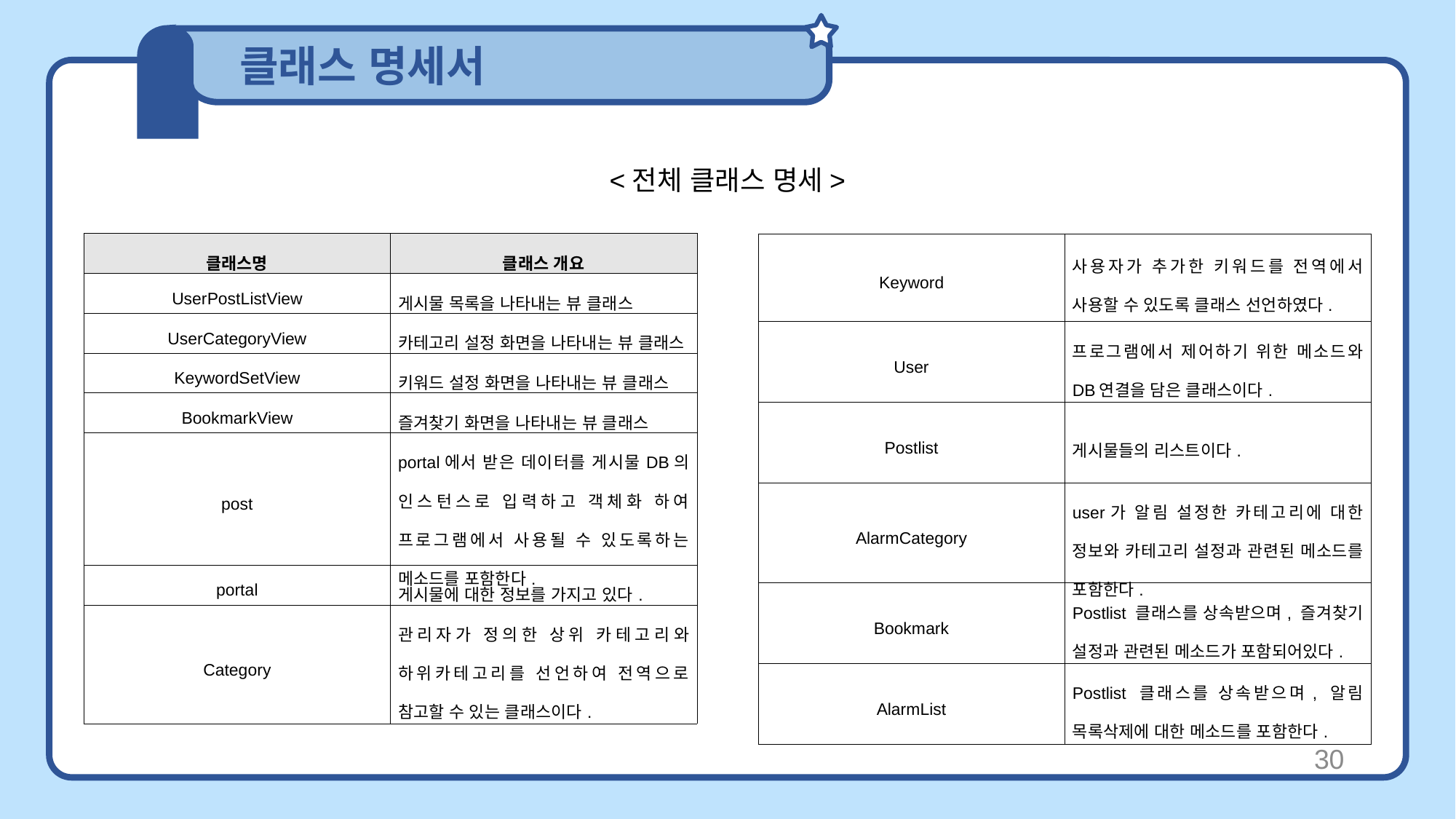

클래스 명세서

<전체 클래스 명세>
| 클래스명 | 클래스 개요 |
| --- | --- |
| UserPostListView | 게시물 목록을 나타내는 뷰 클래스 |
| UserCategoryView | 카테고리 설정 화면을 나타내는 뷰 클래스 |
| KeywordSetView | 키워드 설정 화면을 나타내는 뷰 클래스 |
| BookmarkView | 즐겨찾기 화면을 나타내는 뷰 클래스 |
| post | portal에서 받은 데이터를 게시물DB의 인스턴스로 입력하고 객체화 하여 프로그램에서 사용될 수 있도록하는 메소드를 포함한다. |
| portal | 게시물에 대한 정보를 가지고 있다. |
| Category | 관리자가 정의한 상위 카테고리와 하위카테고리를 선언하여 전역으로 참고할 수 있는 클래스이다. |
| Keyword | 사용자가 추가한 키워드를 전역에서 사용할 수 있도록 클래스 선언하였다. |
| --- | --- |
| User | 프로그램에서 제어하기 위한 메소드와 DB연결을 담은 클래스이다. |
| Postlist | 게시물들의 리스트이다. |
| AlarmCategory | user가 알림 설정한 카테고리에 대한 정보와 카테고리 설정과 관련된 메소드를 포함한다. |
| Bookmark | Postlist 클래스를 상속받으며, 즐겨찾기 설정과 관련된 메소드가 포함되어있다. |
| AlarmList | Postlist 클래스를 상속받으며, 알림 목록삭제에 대한 메소드를 포함한다. |
30